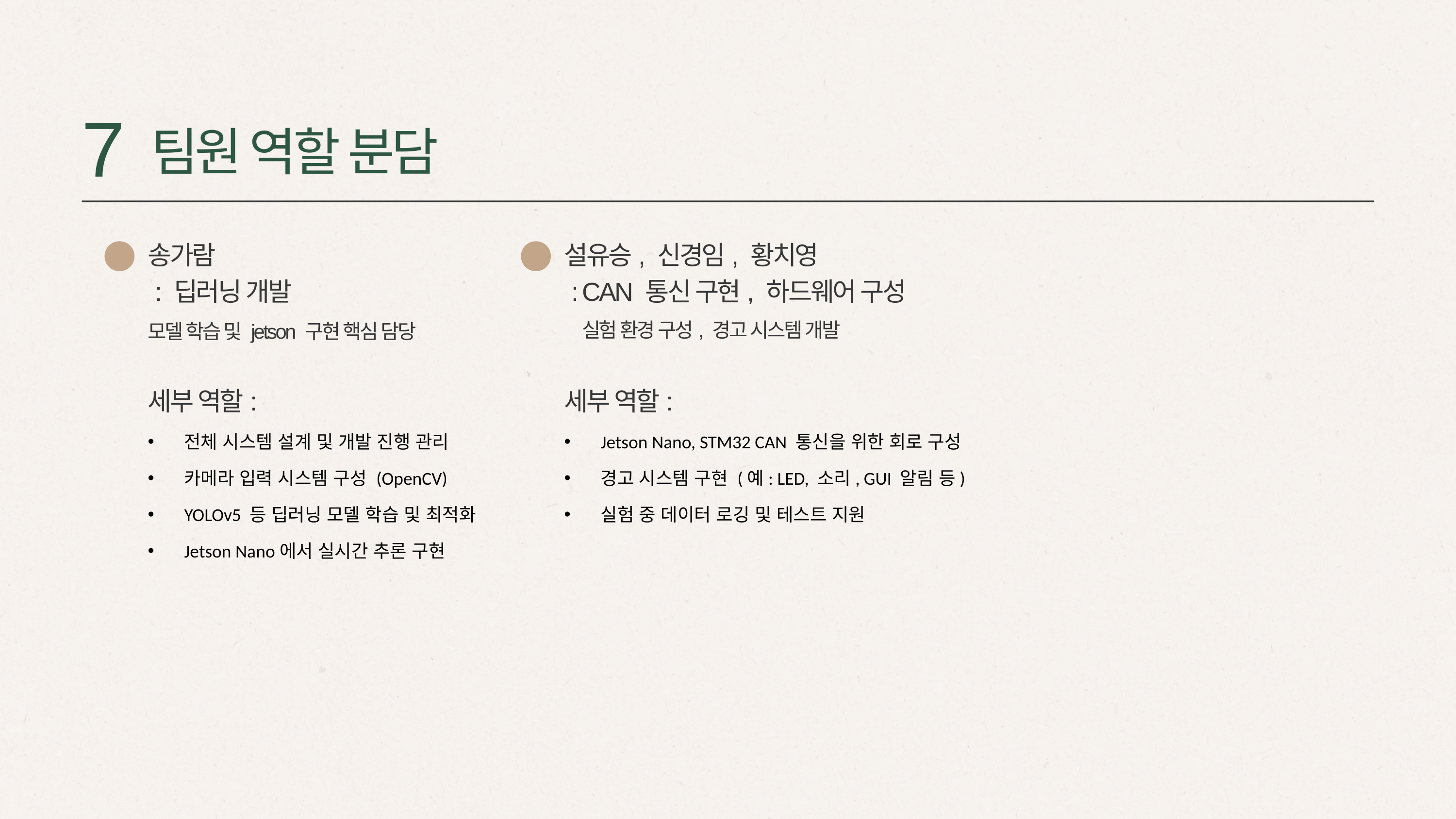

7
팀원 역할 분담

송가람
 : 딥러닝 개발
모델 학습 및 jetson 구현 핵심 담당

세부 역할:
전체 시스템 설계 및 개발 진행 관리
카메라 입력 시스템 구성 (OpenCV)
YOLOv5 등 딥러닝 모델 학습 및 최적화
Jetson Nano에서 실시간 추론 구현
설유승, 신경임, 황치영
 : CAN 통신 구현, 하드웨어 구성
  실험 환경 구성, 경고 시스템 개발

세부 역할:
Jetson Nano, STM32 CAN 통신을 위한 회로 구성
경고 시스템 구현 (예: LED, 소리, GUI 알림 등)
실험 중 데이터 로깅 및 테스트 지원